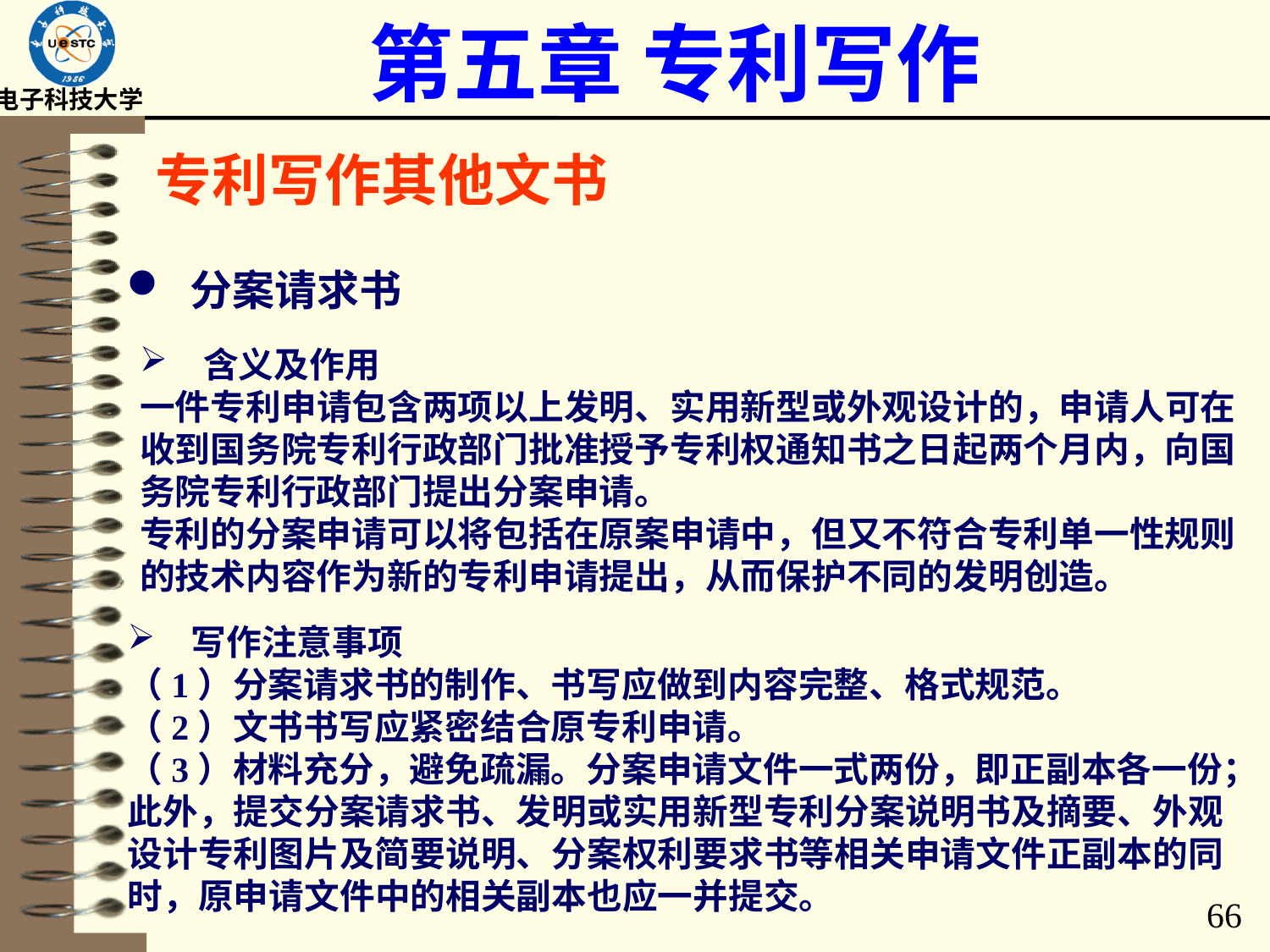

# 第五章 专利写作
专利写作其他文书
分案请求书
含义及作用
一件专利申请包含两项以上发明、实用新型或外观设计的，申请人可在收到国务院专利行政部门批准授予专利权通知书之日起两个月内，向国务院专利行政部门提出分案申请。
专利的分案申请可以将包括在原案申请中，但又不符合专利单一性规则的技术内容作为新的专利申请提出，从而保护不同的发明创造。
写作注意事项
（1）分案请求书的制作、书写应做到内容完整、格式规范。
（2）文书书写应紧密结合原专利申请。
（3）材料充分，避免疏漏。分案申请文件一式两份，即正副本各一份；此外，提交分案请求书、发明或实用新型专利分案说明书及摘要、外观设计专利图片及简要说明、分案权利要求书等相关申请文件正副本的同时，原申请文件中的相关副本也应一并提交。
66